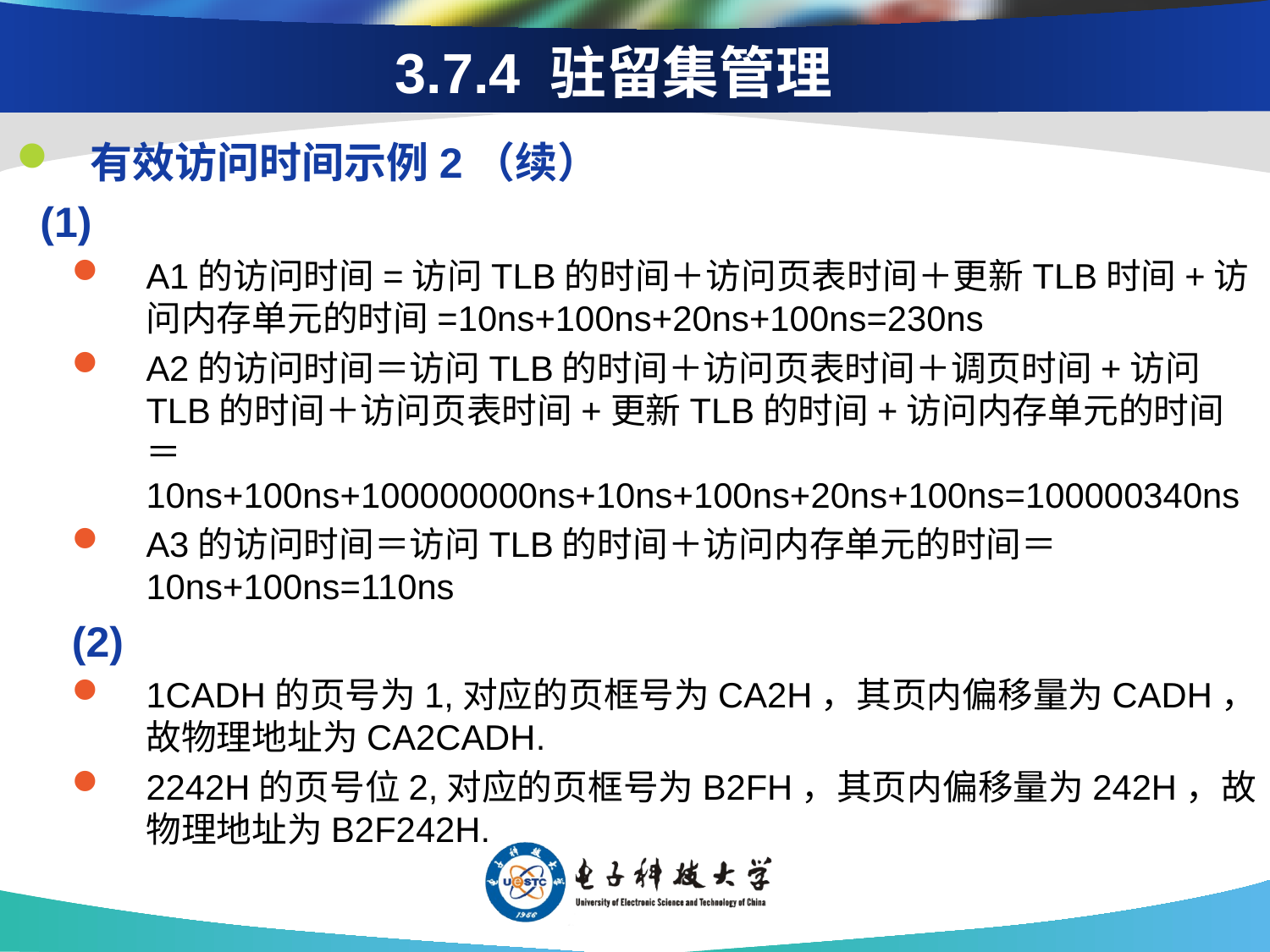

# 3.7.4 驻留集管理
有效访问时间示例2（续）
  (1)
A1的访问时间=访问TLB的时间＋访问页表时间＋更新TLB时间+访问内存单元的时间=10ns+100ns+20ns+100ns=230ns
A2的访问时间＝访问TLB的时间＋访问页表时间＋调页时间+访问TLB的时间＋访问页表时间+更新TLB的时间+访问内存单元的时间＝10ns+100ns+100000000ns+10ns+100ns+20ns+100ns=100000340ns
A3的访问时间＝访问TLB的时间＋访问内存单元的时间＝10ns+100ns=110ns
(2)
1CADH的页号为1,对应的页框号为CA2H，其页内偏移量为CADH，故物理地址为CA2CADH.
2242H的页号位2,对应的页框号为B2FH，其页内偏移量为242H，故物理地址为B2F242H.